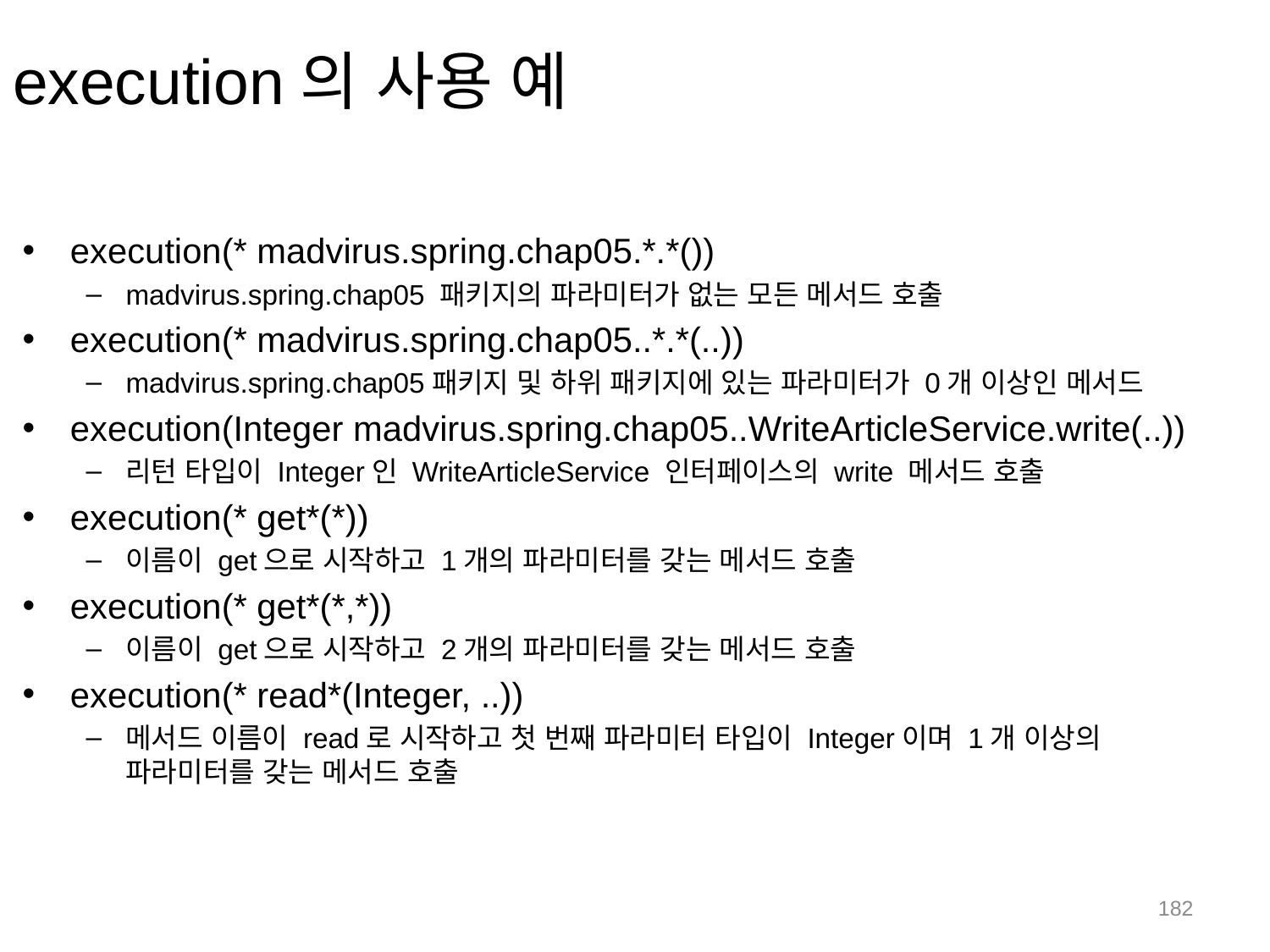

# execution의 사용 예
execution(* madvirus.spring.chap05.*.*())
madvirus.spring.chap05 패키지의 파라미터가 없는 모든 메서드 호출
execution(* madvirus.spring.chap05..*.*(..))
madvirus.spring.chap05패키지 및 하위 패키지에 있는 파라미터가 0개 이상인 메서드
execution(Integer madvirus.spring.chap05..WriteArticleService.write(..))
리턴 타입이 Integer인 WriteArticleService 인터페이스의 write 메서드 호출
execution(* get*(*))
이름이 get으로 시작하고 1개의 파라미터를 갖는 메서드 호출
execution(* get*(*,*))
이름이 get으로 시작하고 2개의 파라미터를 갖는 메서드 호출
execution(* read*(Integer, ..))
메서드 이름이 read로 시작하고 첫 번째 파라미터 타입이 Integer이며 1개 이상의 파라미터를 갖는 메서드 호출

182